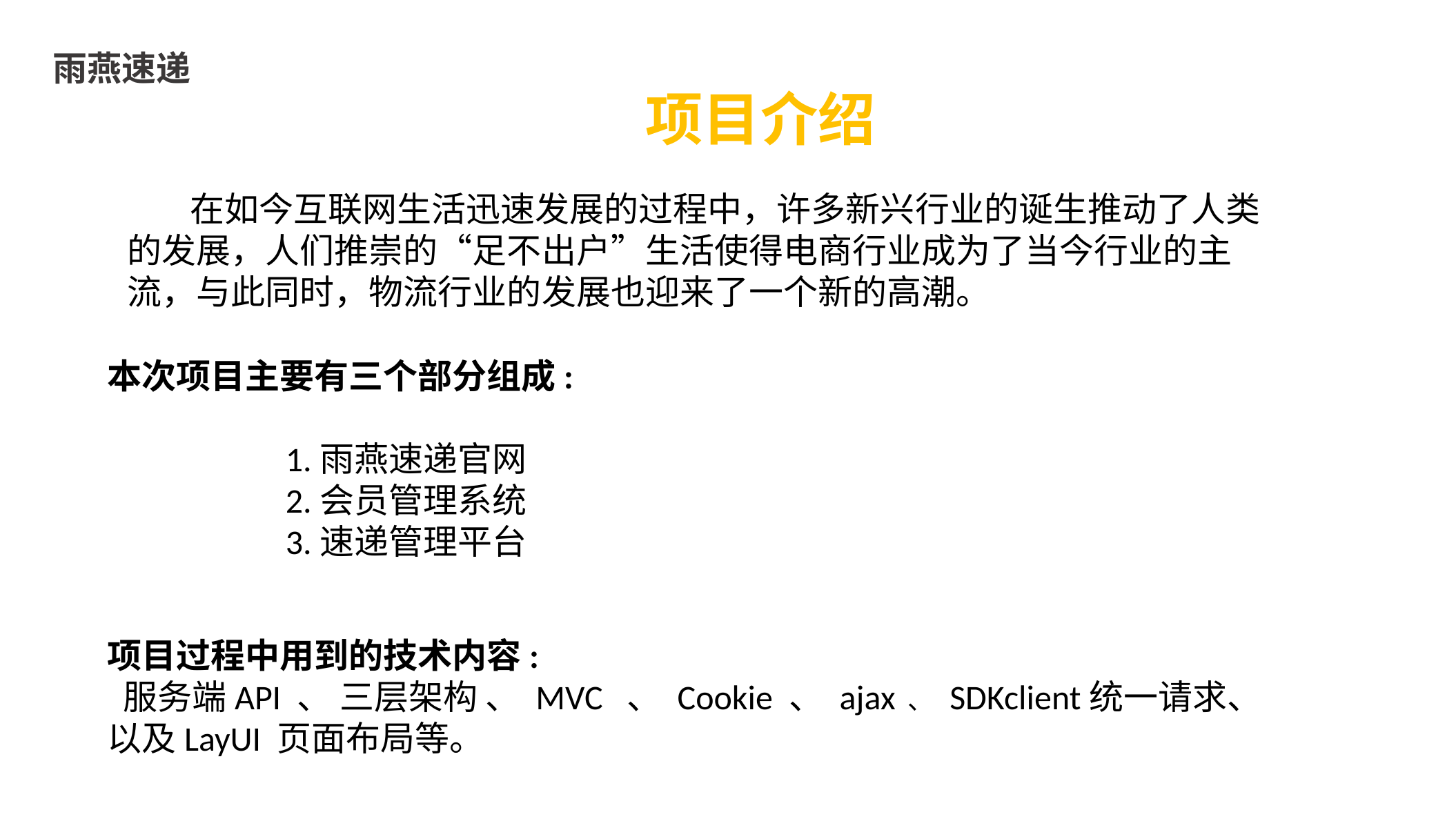

雨燕速递
    项目介绍
       在如今互联网生活迅速发展的过程中，许多新兴行业的诞生推动了人类的发展，人们推崇的“足不出户”生活使得电商行业成为了当今行业的主流，与此同时，物流行业的发展也迎来了一个新的高潮。网生活迅速发展的过程中，许多新兴行业
本次项目主要有三个部分组成:

                       1.雨燕速递官网
                       2.会员管理系统
                       3.速递管理平台

项目过程中用到的技术内容:
 服务端API 、 三层架构 、 MVC  、 Cookie 、 ajax 、 SDKclient统一请求、以及LayUI 页面布局等。